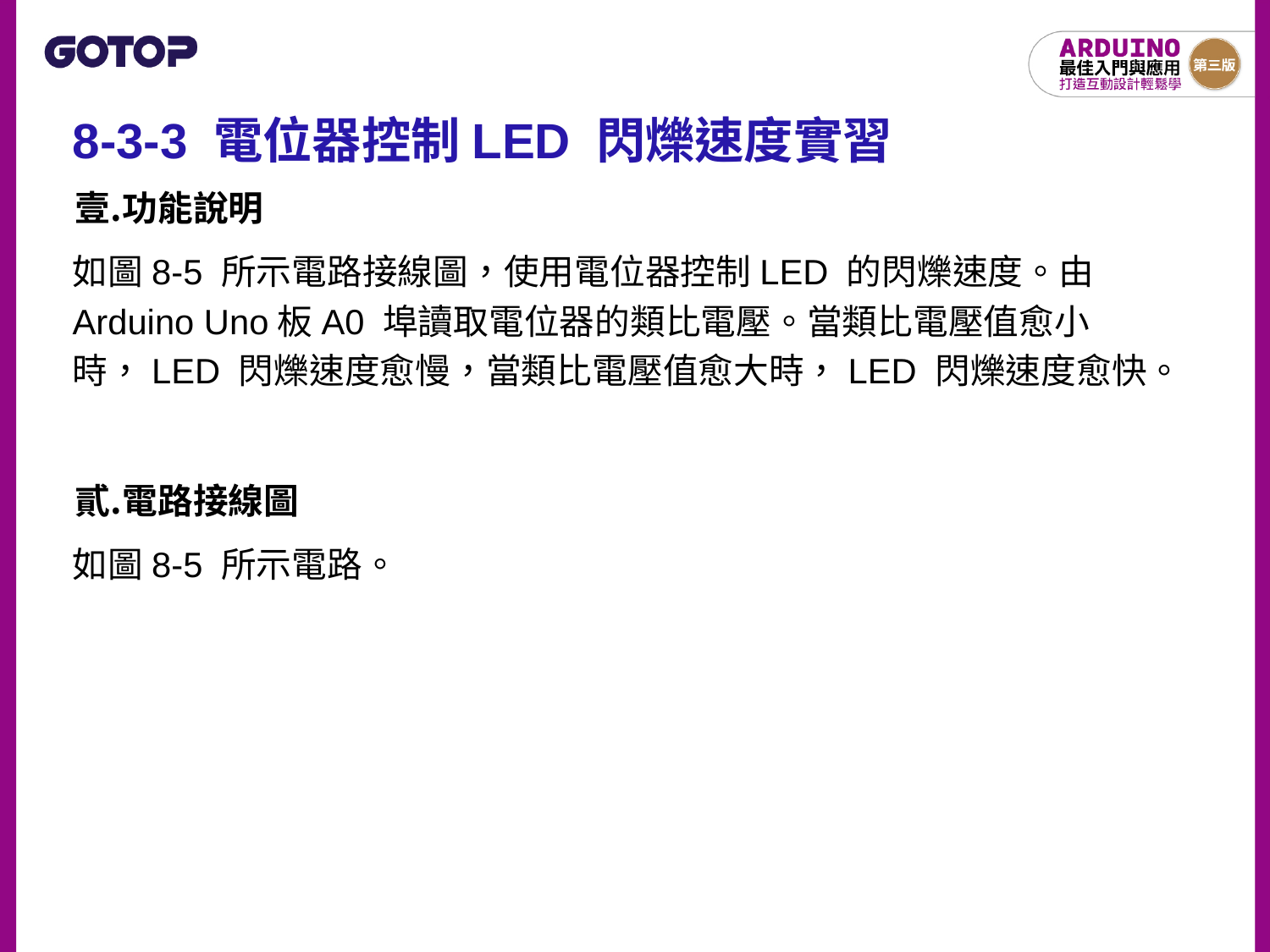

8-3-3 電位器控制LED 閃爍速度實習
功能說明
如圖8-5 所示電路接線圖，使用電位器控制LED 的閃爍速度。由Arduino Uno板A0 埠讀取電位器的類比電壓。當類比電壓值愈小時，LED 閃爍速度愈慢，當類比電壓值愈大時，LED 閃爍速度愈快。

電路接線圖
如圖8-5 所示電路。